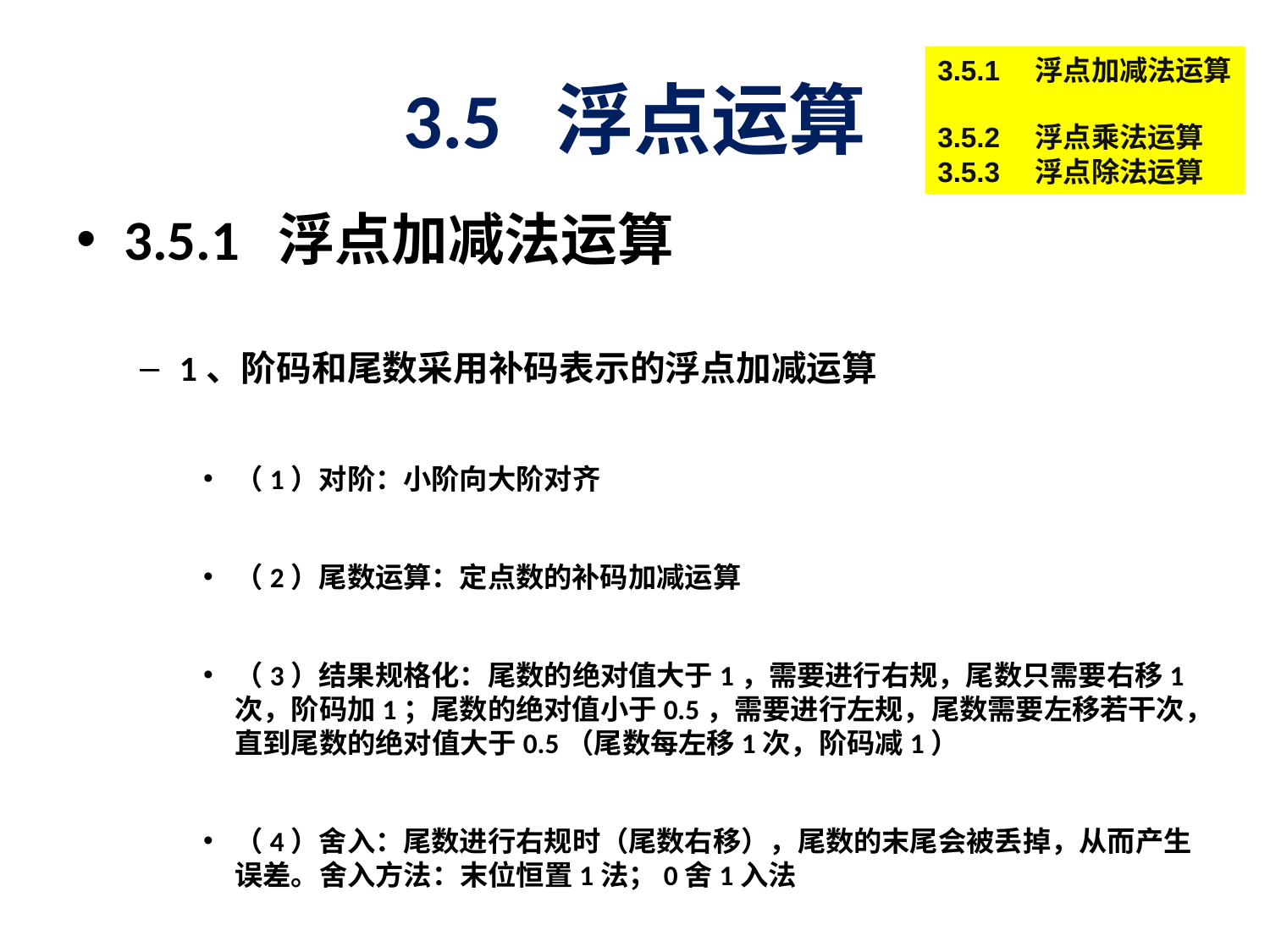

# 3.5  浮点运算
3.5.1　浮点加减法运算
3.5.2　浮点乘法运算
3.5.3　浮点除法运算
3.5.1  浮点加减法运算

1、阶码和尾数采用补码表示的浮点加减运算

（1）对阶：小阶向大阶对齐

（2）尾数运算：定点数的补码加减运算

（3）结果规格化：尾数的绝对值大于1，需要进行右规，尾数只需要右移1次，阶码加1；尾数的绝对值小于0.5，需要进行左规，尾数需要左移若干次，直到尾数的绝对值大于0.5（尾数每左移1次，阶码减1）

（4）舍入：尾数进行右规时（尾数右移），尾数的末尾会被丢掉，从而产生误差。舍入方法：末位恒置1法；0舍1入法

（5）溢出判断：阶码的符号位为01或10时，表示浮点数溢出了